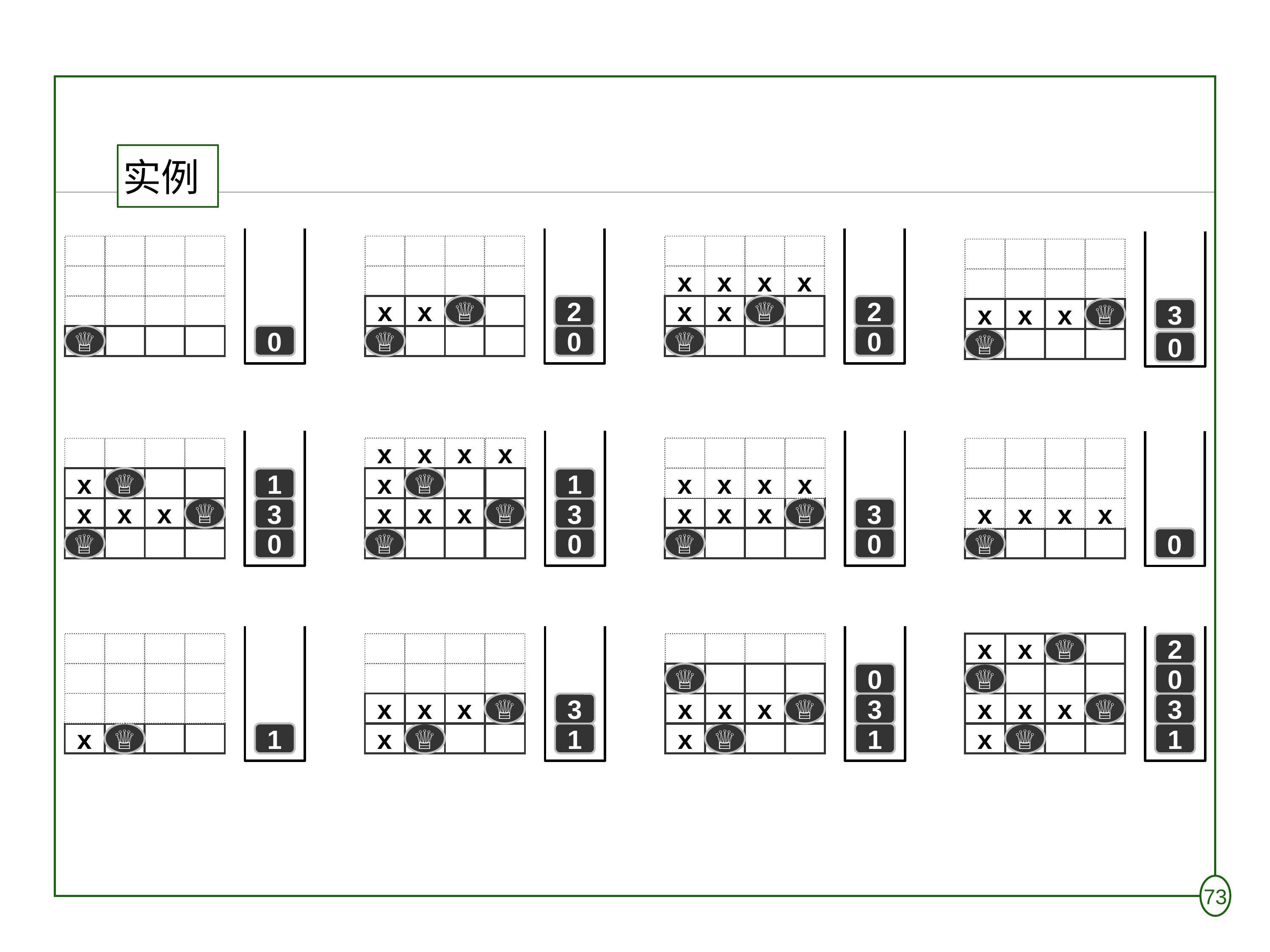

# 实例

x
x
x
x

♕
♕
x
x

2
x
x

2

♕
x
x
x

3
0
0
0
♕
♕
♕

♕

0

x
x
x
x

♕
♕
x

x

x
x
x
x

1
1
♕
♕
♕
x
x
x

x
x
x

x
x
x

x
x
x
x
3
3
3
♕
0
♕
0
♕
0

♕
0

x
x

♕

2

♕

0

♕

0

x
x
x
♕

x
x
x
♕

x
x
x
♕

3
3
3
♕
1
♕
1
♕
1
♕
1
x

x

x

x